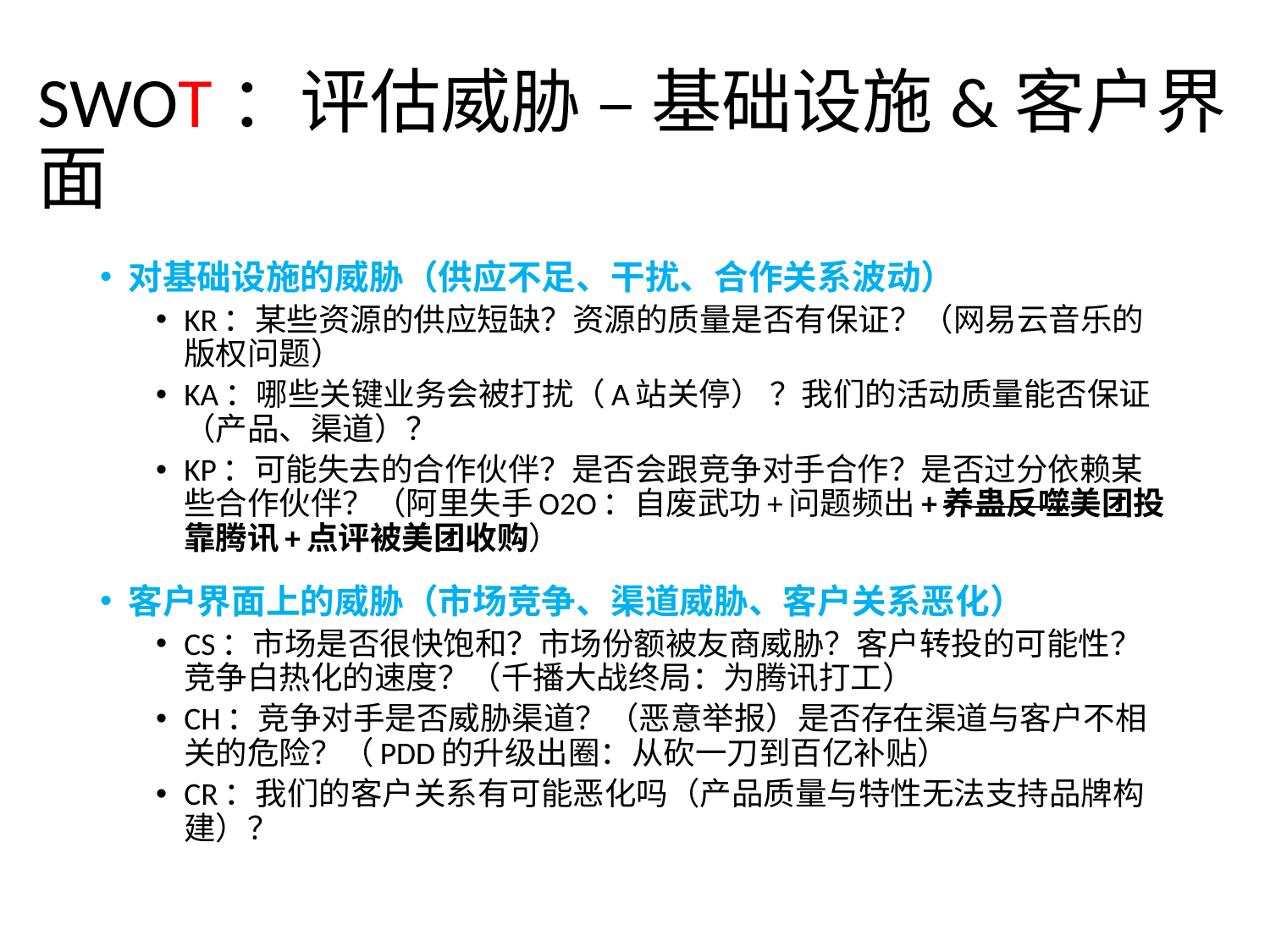

# SWOT：评估威胁 – 基础设施&客户界面
对基础设施的威胁（供应不足、干扰、合作关系波动）
KR：某些资源的供应短缺？资源的质量是否有保证？（网易云音乐的版权问题）
KA：哪些关键业务会被打扰（A站关停） ？我们的活动质量能否保证（产品、渠道）？
KP：可能失去的合作伙伴？是否会跟竞争对手合作？是否过分依赖某些合作伙伴？（阿里失手O2O：自废武功+问题频出+养蛊反噬美团投靠腾讯+点评被美团收购）

客户界面上的威胁（市场竞争、渠道威胁、客户关系恶化）
CS：市场是否很快饱和？市场份额被友商威胁？客户转投的可能性？竞争白热化的速度？（千播大战终局：为腾讯打工）
CH：竞争对手是否威胁渠道？（恶意举报）是否存在渠道与客户不相关的危险？（PDD的升级出圈：从砍一刀到百亿补贴）
CR：我们的客户关系有可能恶化吗（产品质量与特性无法支持品牌构建）？